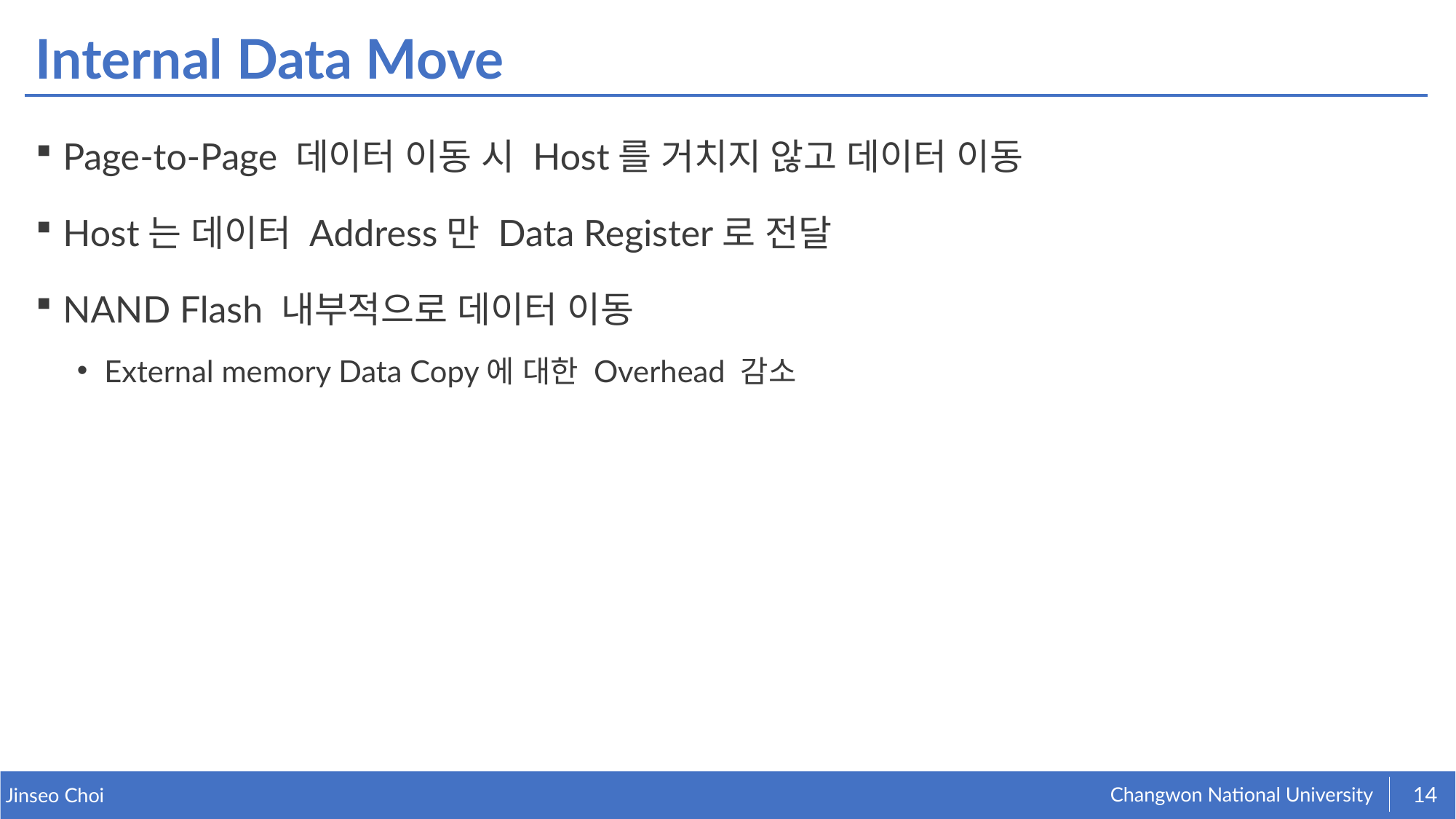

# Internal Data Move
Page-to-Page 데이터 이동 시 Host를 거치지 않고 데이터 이동
Host는 데이터 Address만 Data Register로 전달
NAND Flash 내부적으로 데이터 이동
External memory Data Copy에 대한 Overhead 감소
14